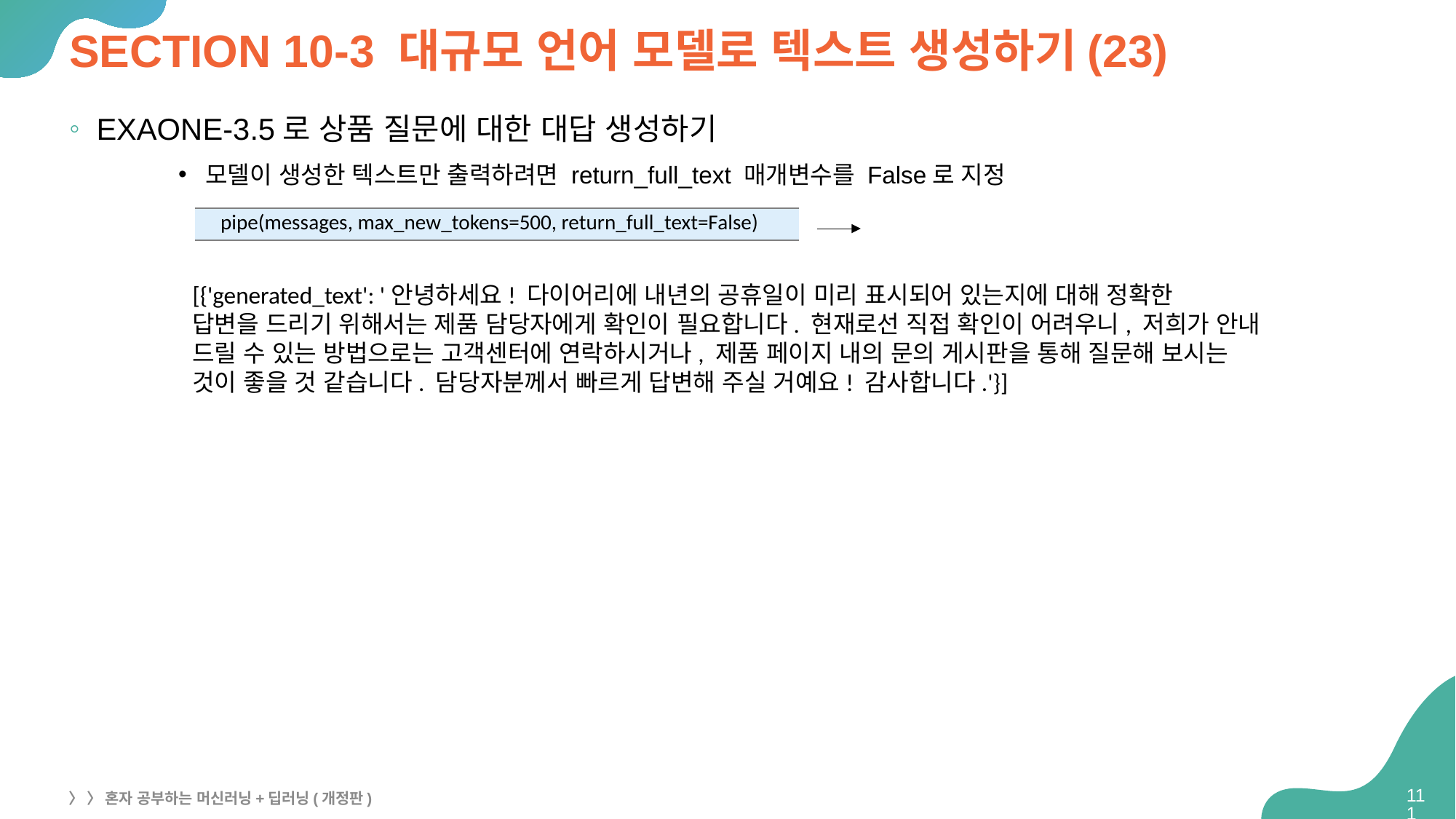

# SECTION 10-3 대규모 언어 모델로 텍스트 생성하기(23)
EXAONE-3.5로 상품 질문에 대한 대답 생성하기
모델이 생성한 텍스트만 출력하려면 return_full_text 매개변수를 False로 지정
| pipe(messages, max\_new\_tokens=500, return\_full\_text=False) |
| --- |
[{'generated_text': '안녕하세요! 다이어리에 내년의 공휴일이 미리 표시되어 있는지에 대해 정확한
답변을 드리기 위해서는 제품 담당자에게 확인이 필요합니다. 현재로선 직접 확인이 어려우니, 저희가 안내
드릴 수 있는 방법으로는 고객센터에 연락하시거나, 제품 페이지 내의 문의 게시판을 통해 질문해 보시는
것이 좋을 것 같습니다. 담당자분께서 빠르게 답변해 주실 거예요! 감사합니다.'}]
111
〉 〉 혼자 공부하는 머신러닝+딥러닝(개정판)